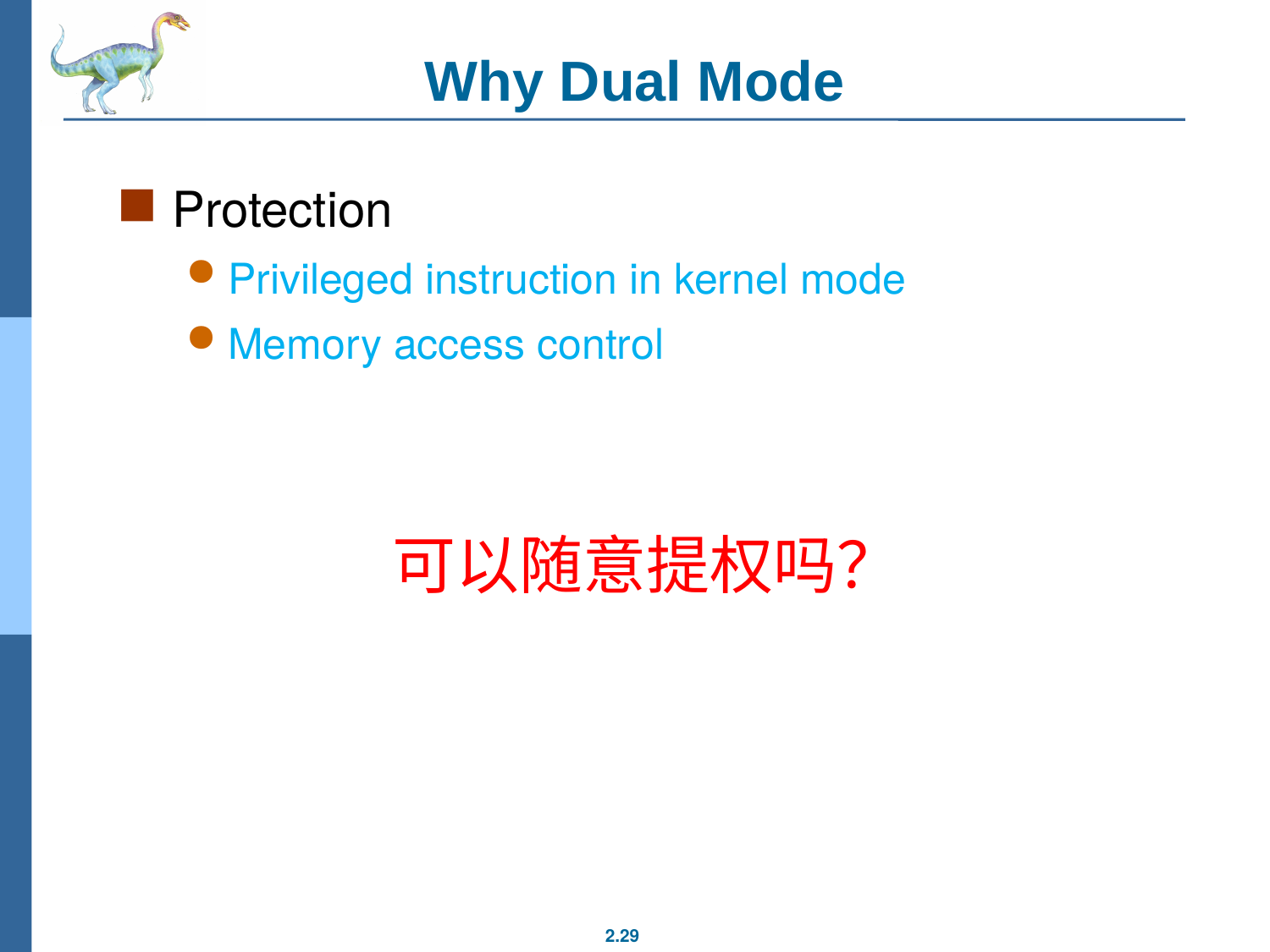

# Why Dual Mode
Protection
Privileged instruction in kernel mode
Memory access control

可以随意提权吗？